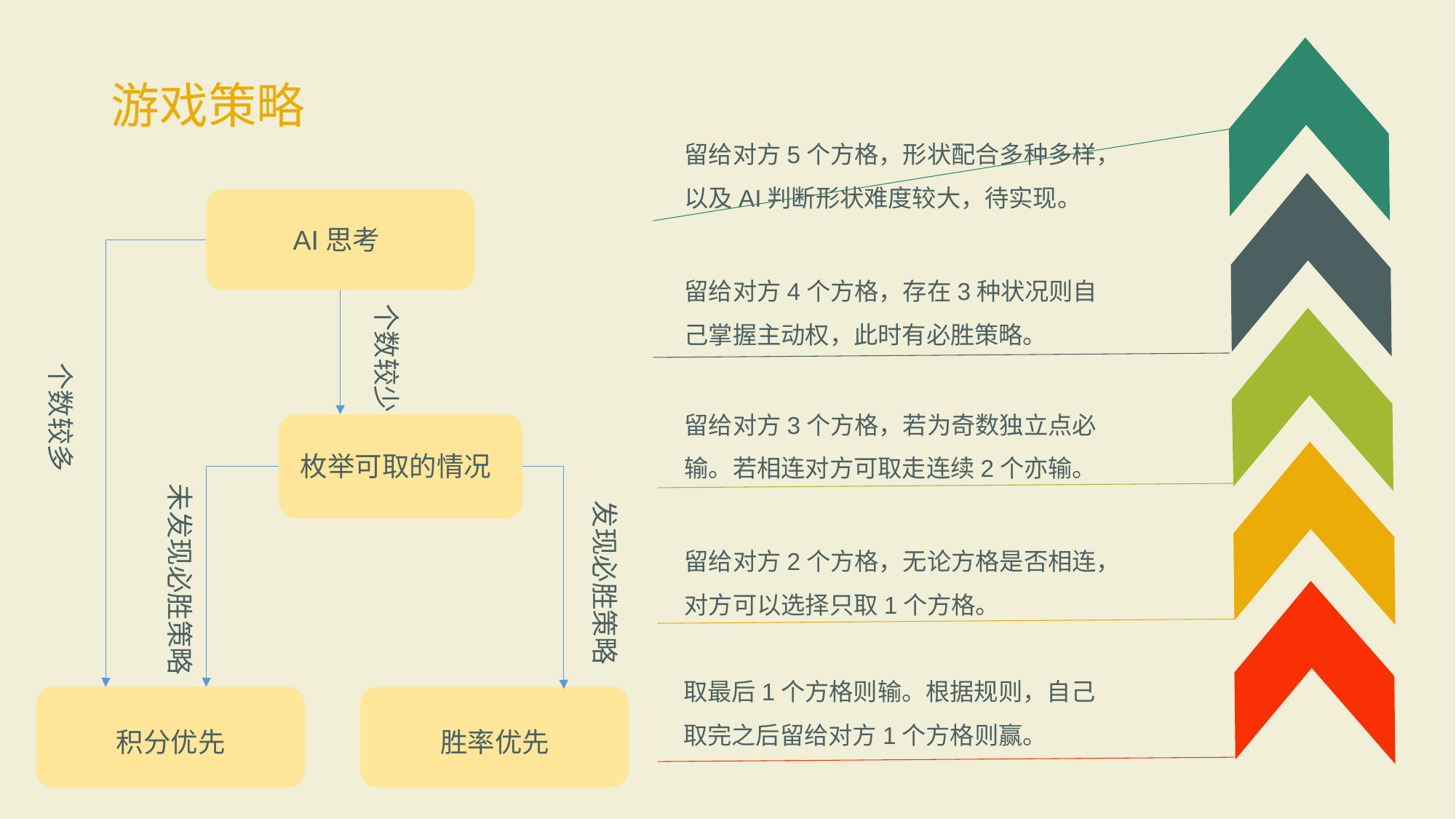

游戏策略
留给对方5个方格，形状配合多种多样，以及AI判断形状难度较大，待实现。

AI思考
留给对方4个方格，存在3种状况则自己掌握主动权，此时有必胜策略。
个数较少

个数较多
留给对方3个方格，若为奇数独立点必输。若相连对方可取走连续2个亦输。

枚举可取的情况
未发现必胜策略
发现必胜策略
留给对方2个方格，无论方格是否相连，对方可以选择只取1个方格。

取最后1个方格则输。根据规则，自己取完之后留给对方1个方格则赢。

积分优先
胜率优先